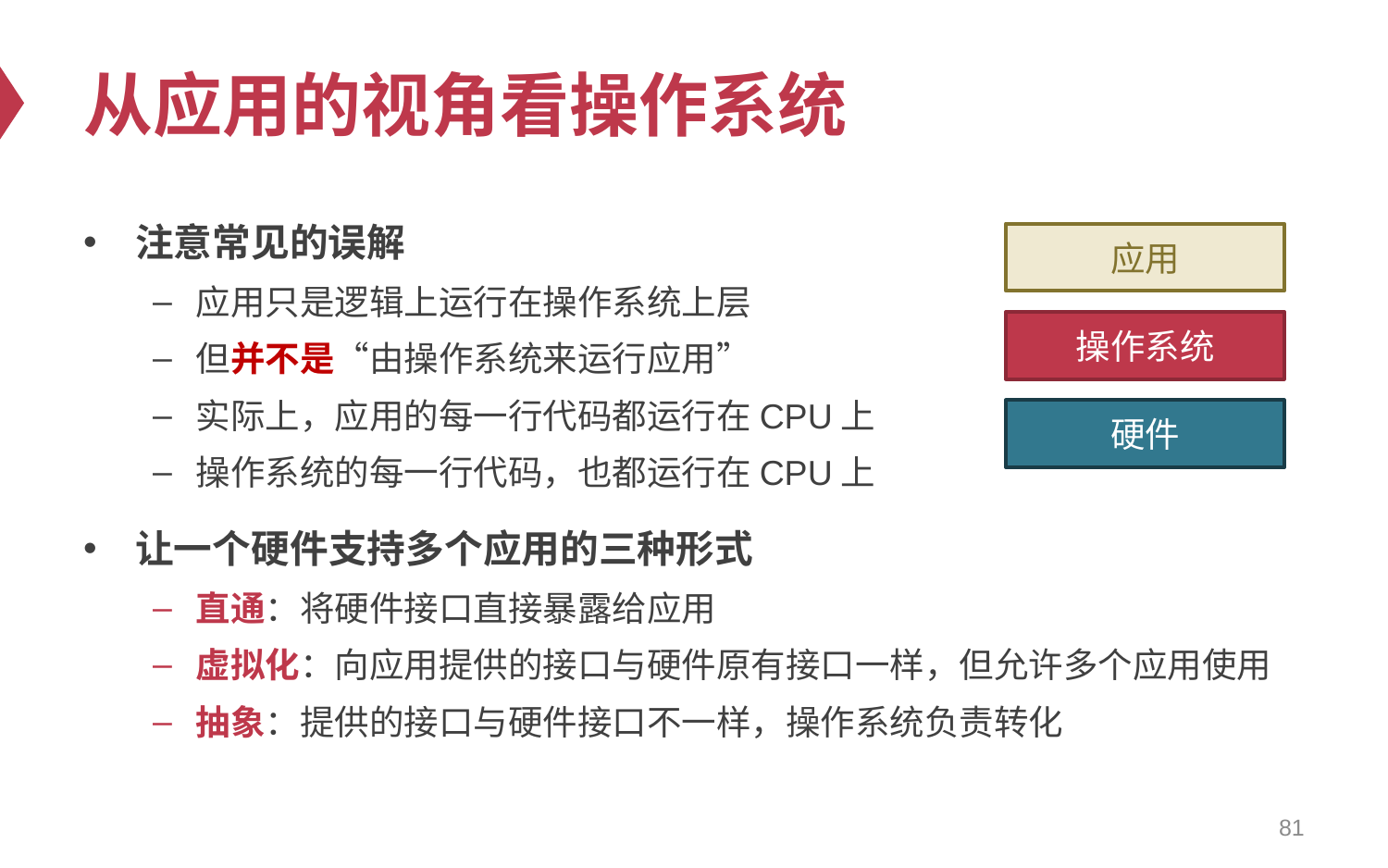

# 从应用的视角看操作系统
注意常见的误解
应用只是逻辑上运行在操作系统上层
但并不是“由操作系统来运行应用”
实际上，应用的每一行代码都运行在CPU上
操作系统的每一行代码，也都运行在CPU上
让一个硬件支持多个应用的三种形式
直通：将硬件接口直接暴露给应用
虚拟化：向应用提供的接口与硬件原有接口一样，但允许多个应用使用
抽象：提供的接口与硬件接口不一样，操作系统负责转化

应用
操作系统
硬件
81